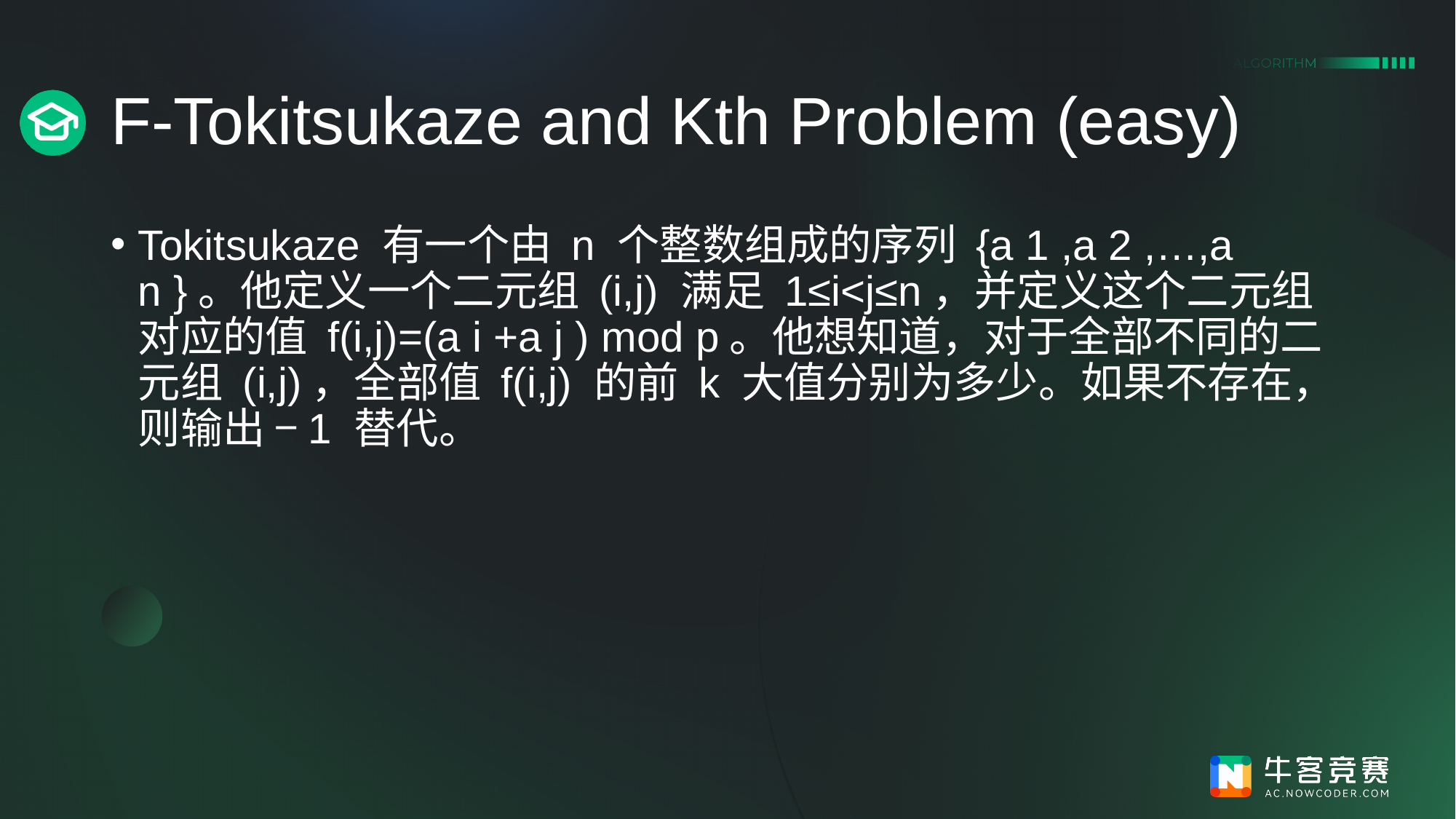

# F-Tokitsukaze and Kth Problem (easy)
Tokitsukaze 有一个由 n 个整数组成的序列 {a 1​ ,a 2​ ,…,a n​ }。他定义一个二元组 (i,j) 满足 1≤i<j≤n，并定义这个二元组对应的值 f(i,j)=(a i​ +a j​ ) mod p。他想知道，对于全部不同的二元组 (i,j)，全部值 f(i,j) 的前 k 大值分别为多少。如果不存在，则输出 −1 替代。